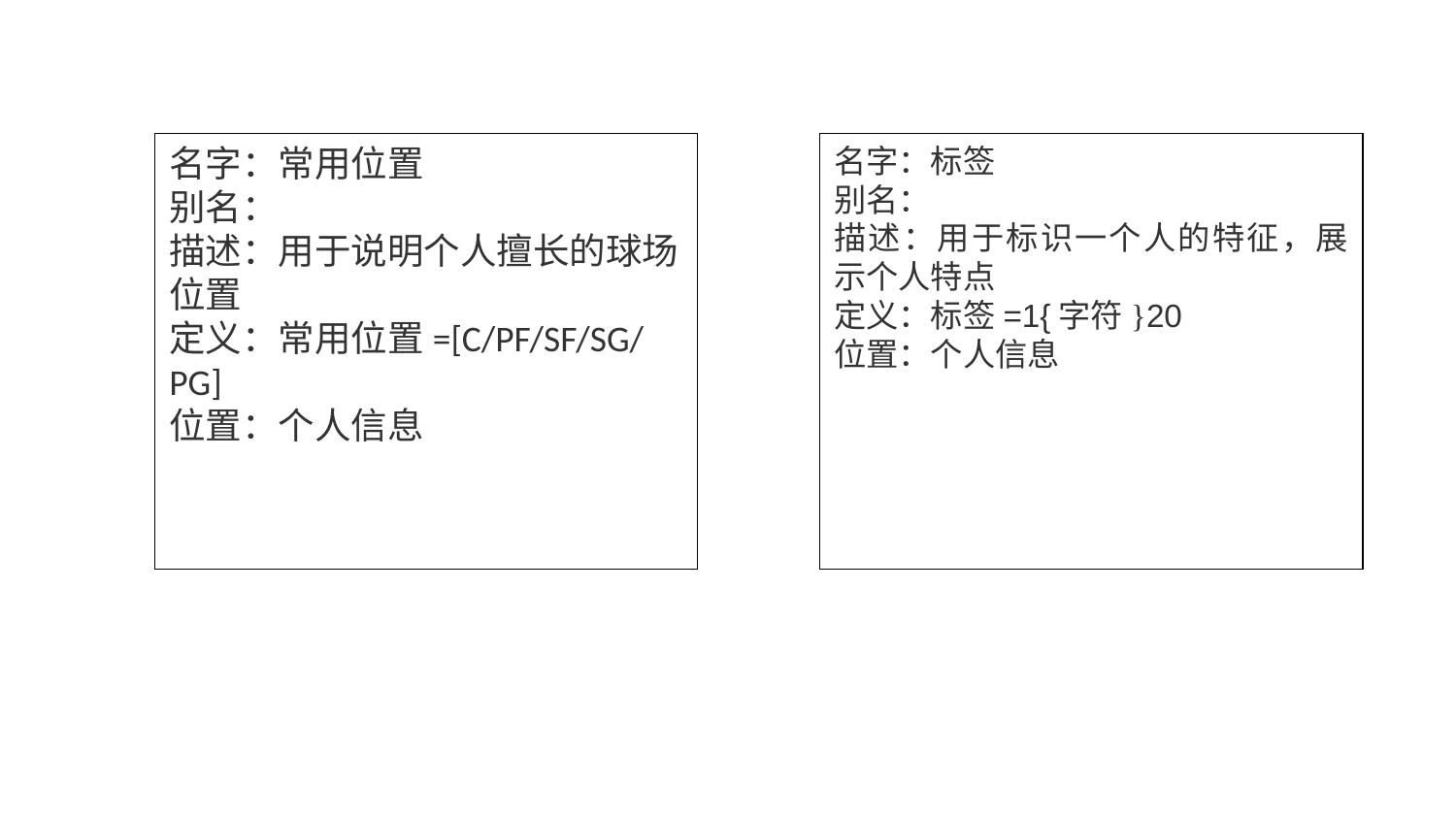

名字：标签
别名：
描述：用于标识一个人的特征，展示个人特点
定义：标签=1{字符}20
位置：个人信息
名字：常用位置
别名：
描述：用于说明个人擅长的球场位置
定义：常用位置=[C/PF/SF/SG/PG]
位置：个人信息